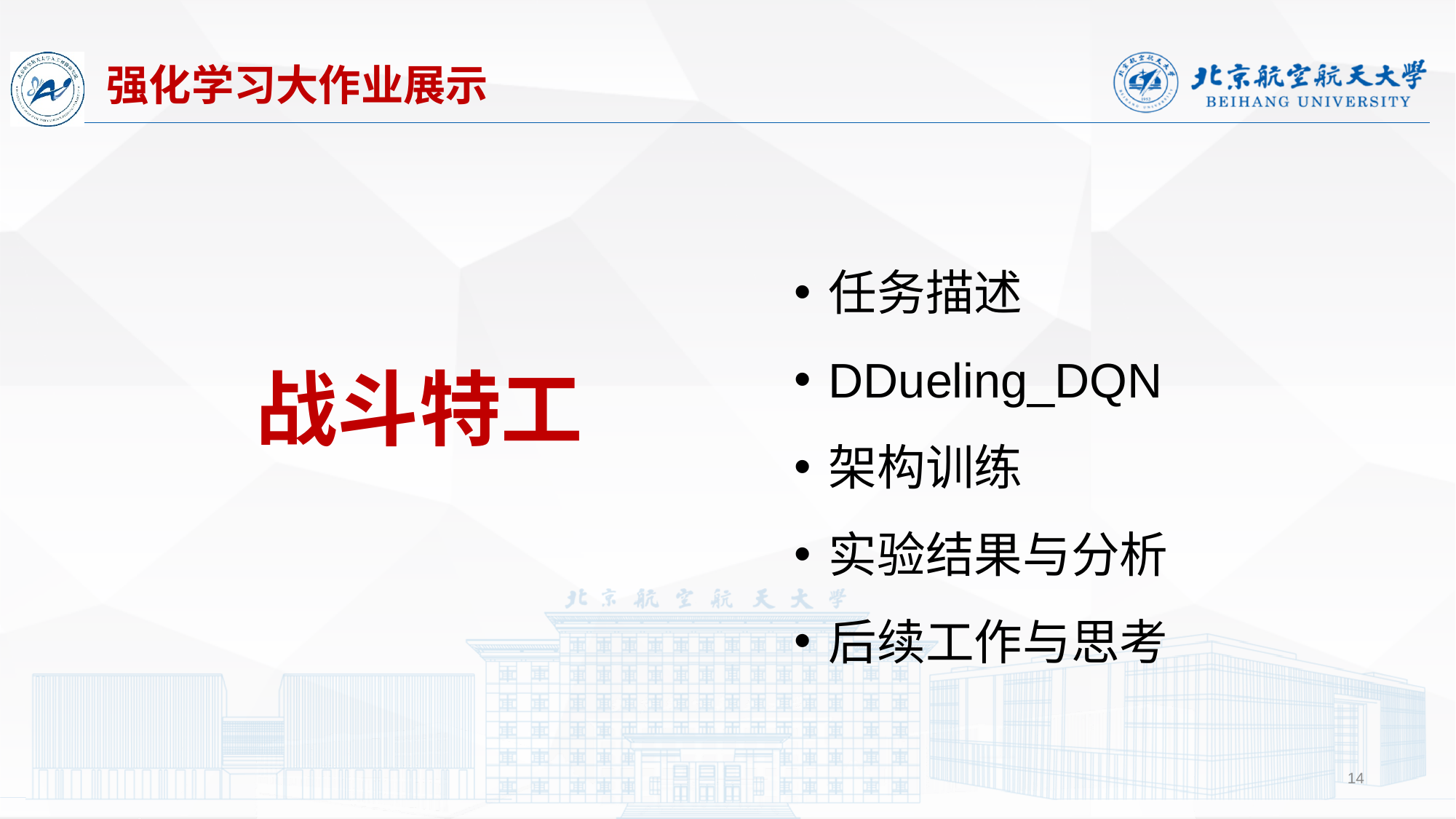

强化学习大作业展示
任务描述
DDueling_DQN
架构训练
实验结果与分析
后续工作与思考
战斗特工
14